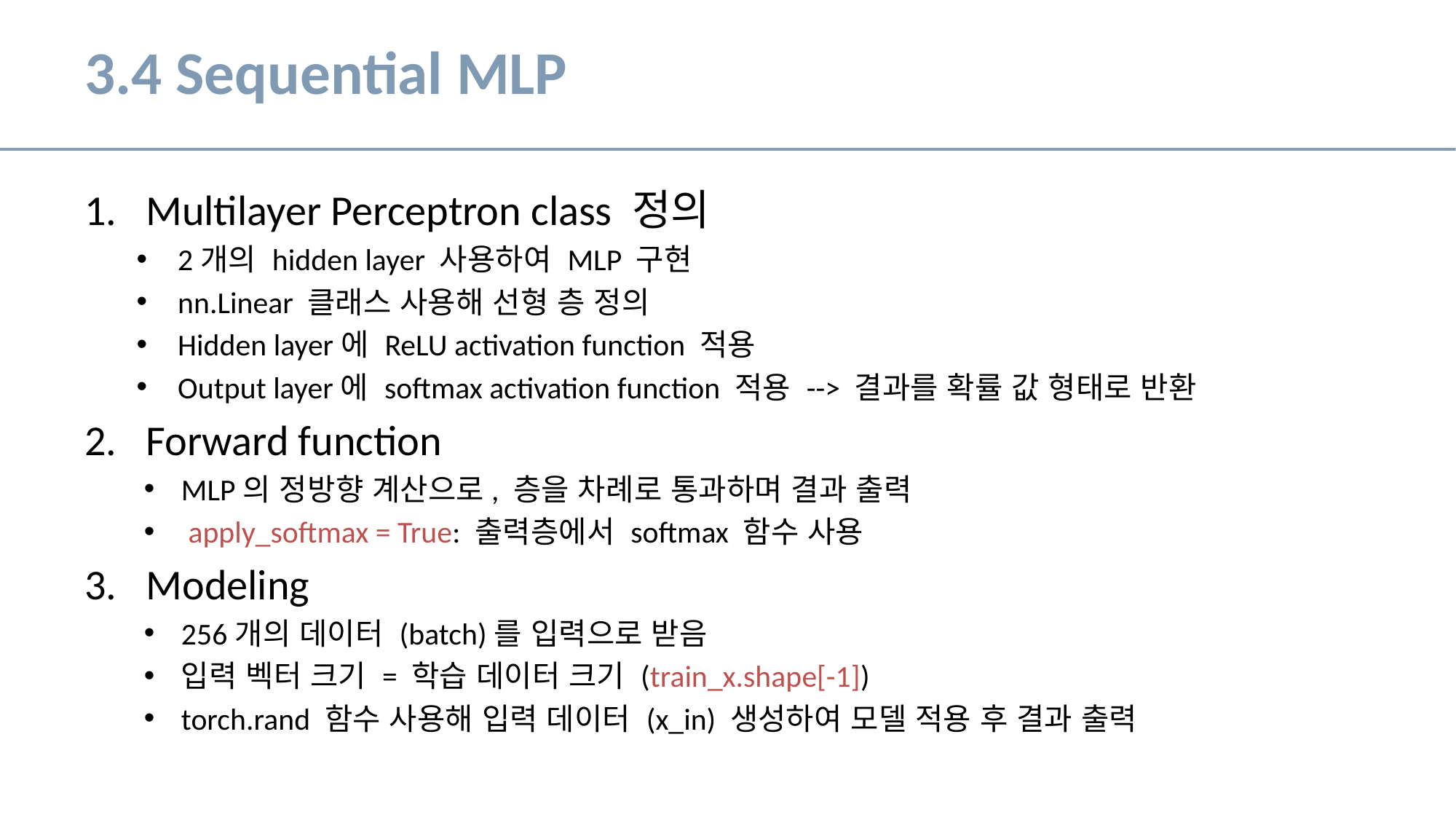

# 3.4 Sequential MLP
Multilayer Perceptron class 정의
2개의 hidden layer 사용하여 MLP 구현
nn.Linear 클래스 사용해 선형 층 정의
Hidden layer에 ReLU activation function 적용
Output layer에 softmax activation function 적용 --> 결과를 확률 값 형태로 반환
Forward function
MLP의 정방향 계산으로, 층을 차례로 통과하며 결과 출력
 apply_softmax = True: 출력층에서 softmax 함수 사용
Modeling
256개의 데이터 (batch)를 입력으로 받음
입력 벡터 크기 = 학습 데이터 크기 (train_x.shape[-1])
torch.rand 함수 사용해 입력 데이터 (x_in) 생성하여 모델 적용 후 결과 출력